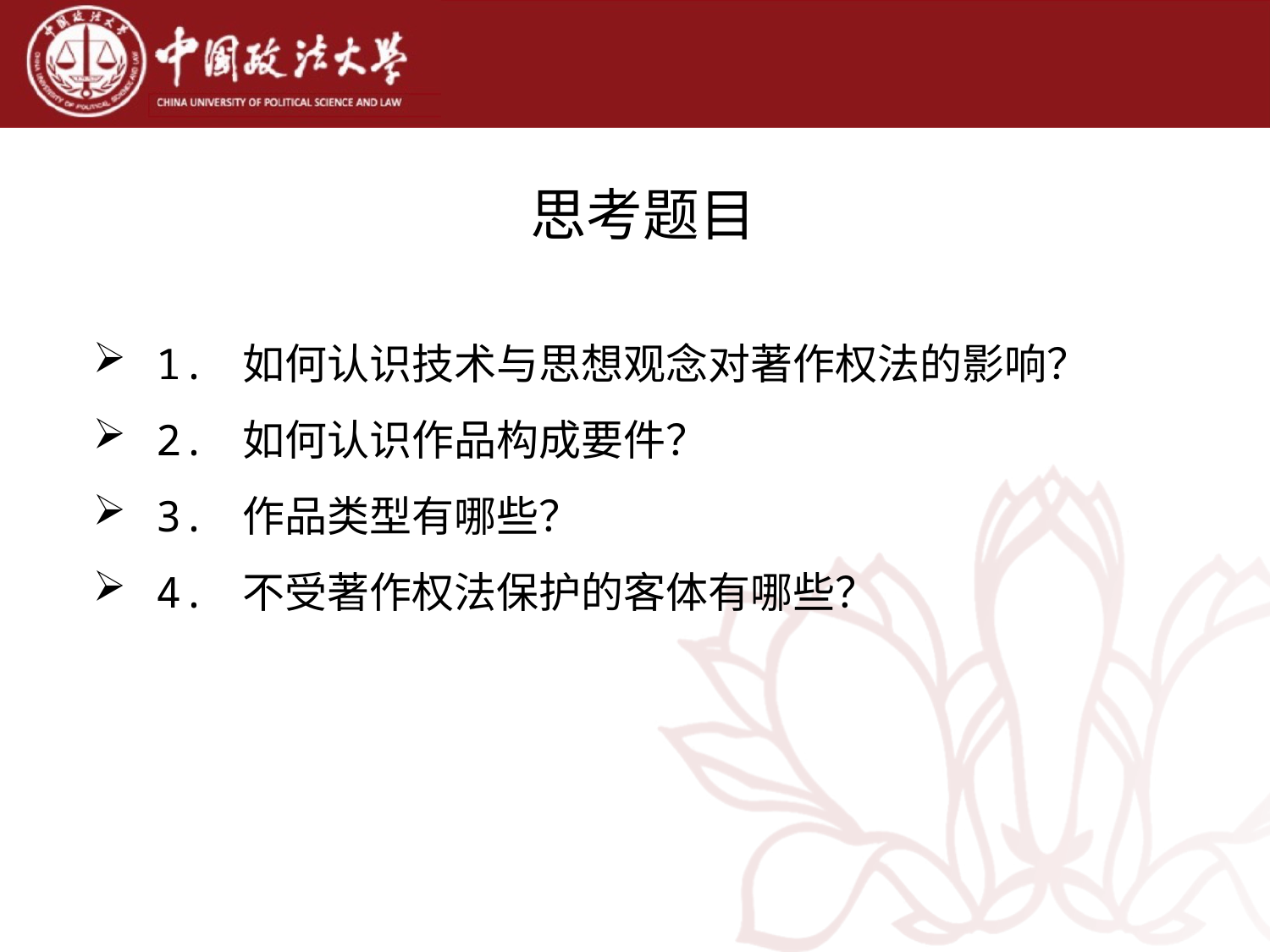

# 思考题目
1. 如何认识技术与思想观念对著作权法的影响？
2. 如何认识作品构成要件？
3. 作品类型有哪些？
4. 不受著作权法保护的客体有哪些？